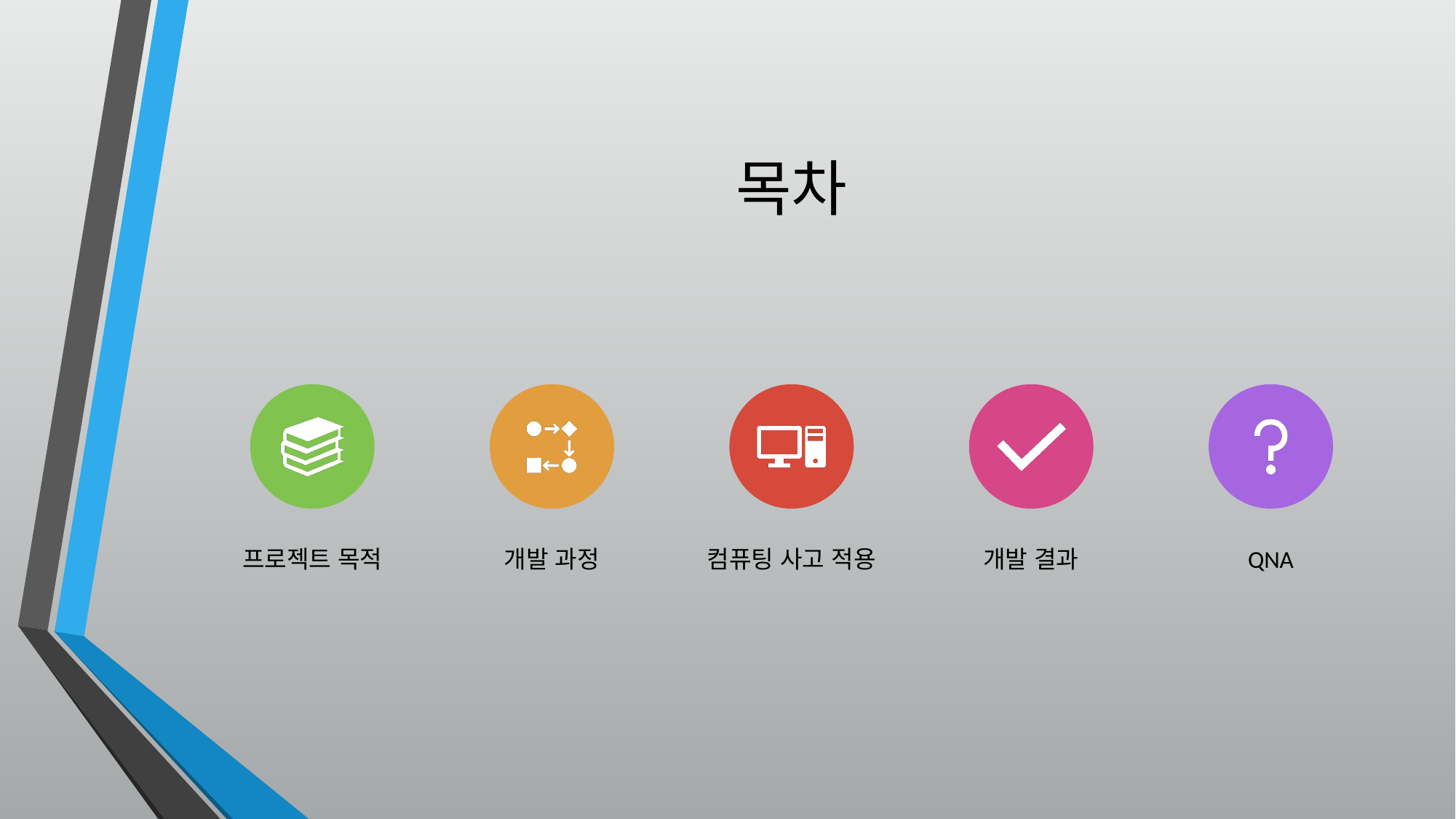

# 목차
프로젝트 목적
개발 과정

컴퓨팅 사고 적용
개발 결과
QnA